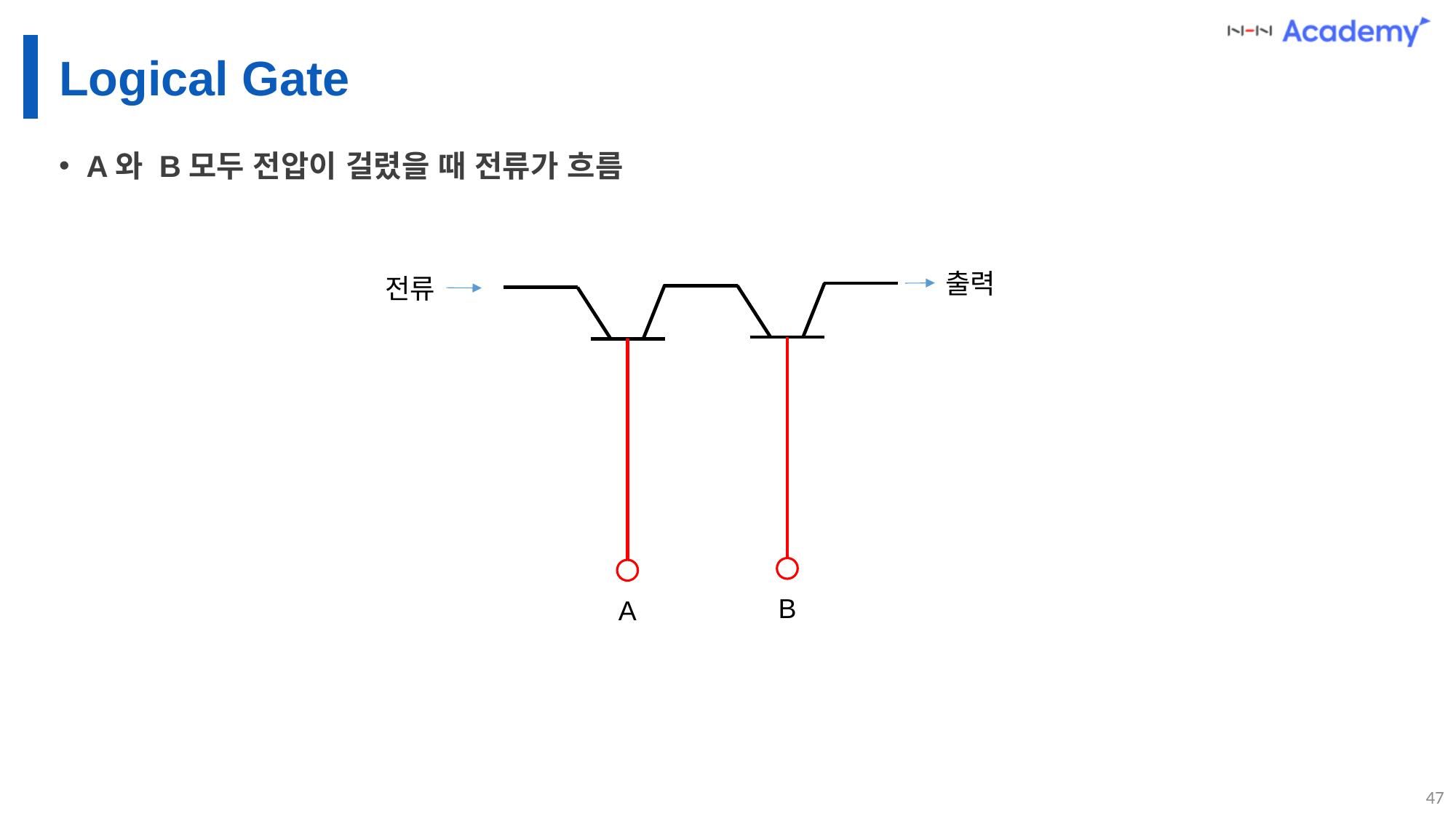

# Logical Gate
A와 B모두 전압이 걸렸을 때 전류가 흐름
출력
전류

B
A
47